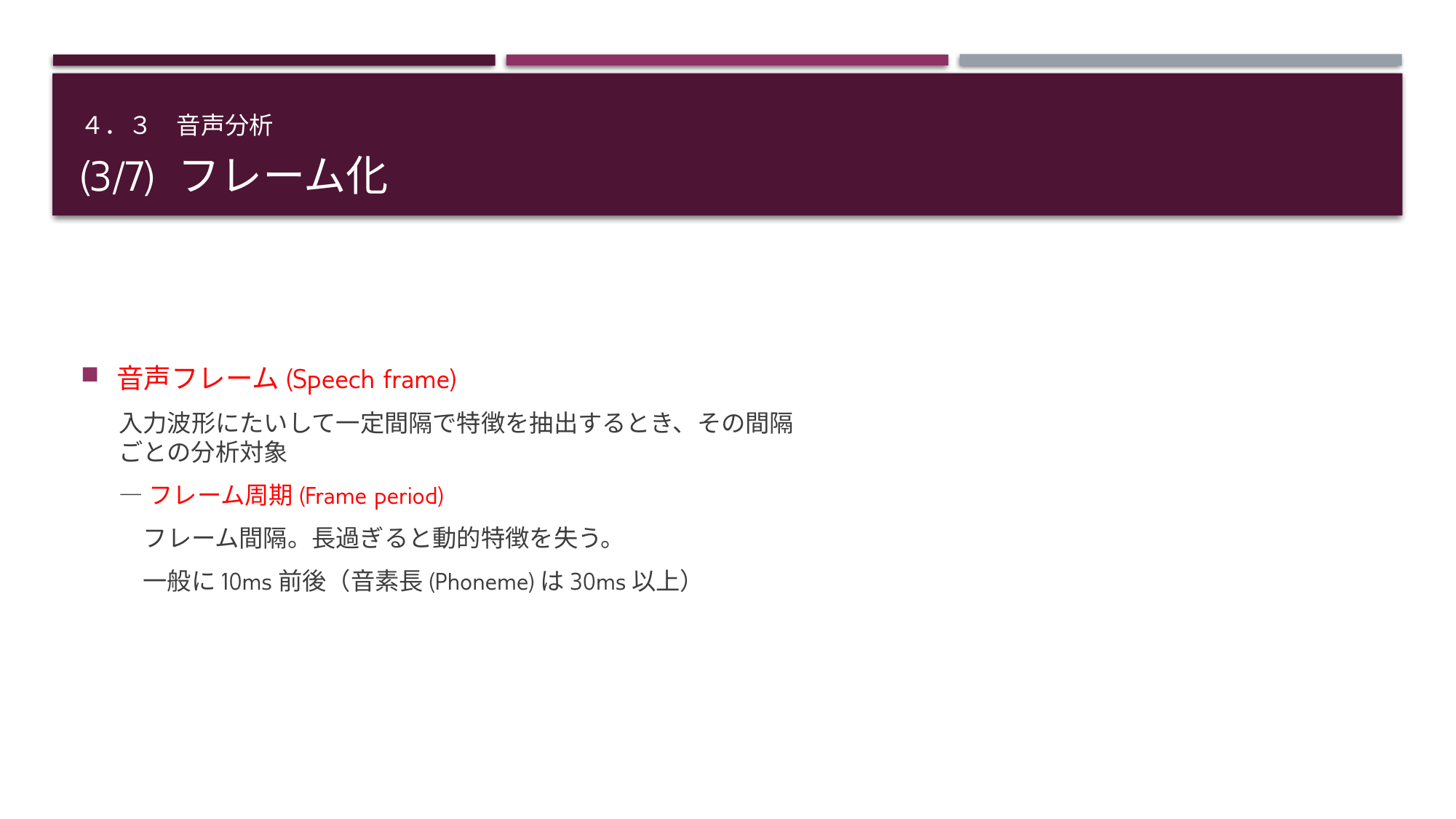

４．３　音声分析
# (3/7) フレーム化
音声フレーム(Speech frame)
入力波形にたいして一定間隔で特徴を抽出するとき、その間隔ごとの分析対象
―フレーム周期(Frame period)
　フレーム間隔。長過ぎると動的特徴を失う。
　一般に10ms前後（音素長(Phoneme)は30ms以上）